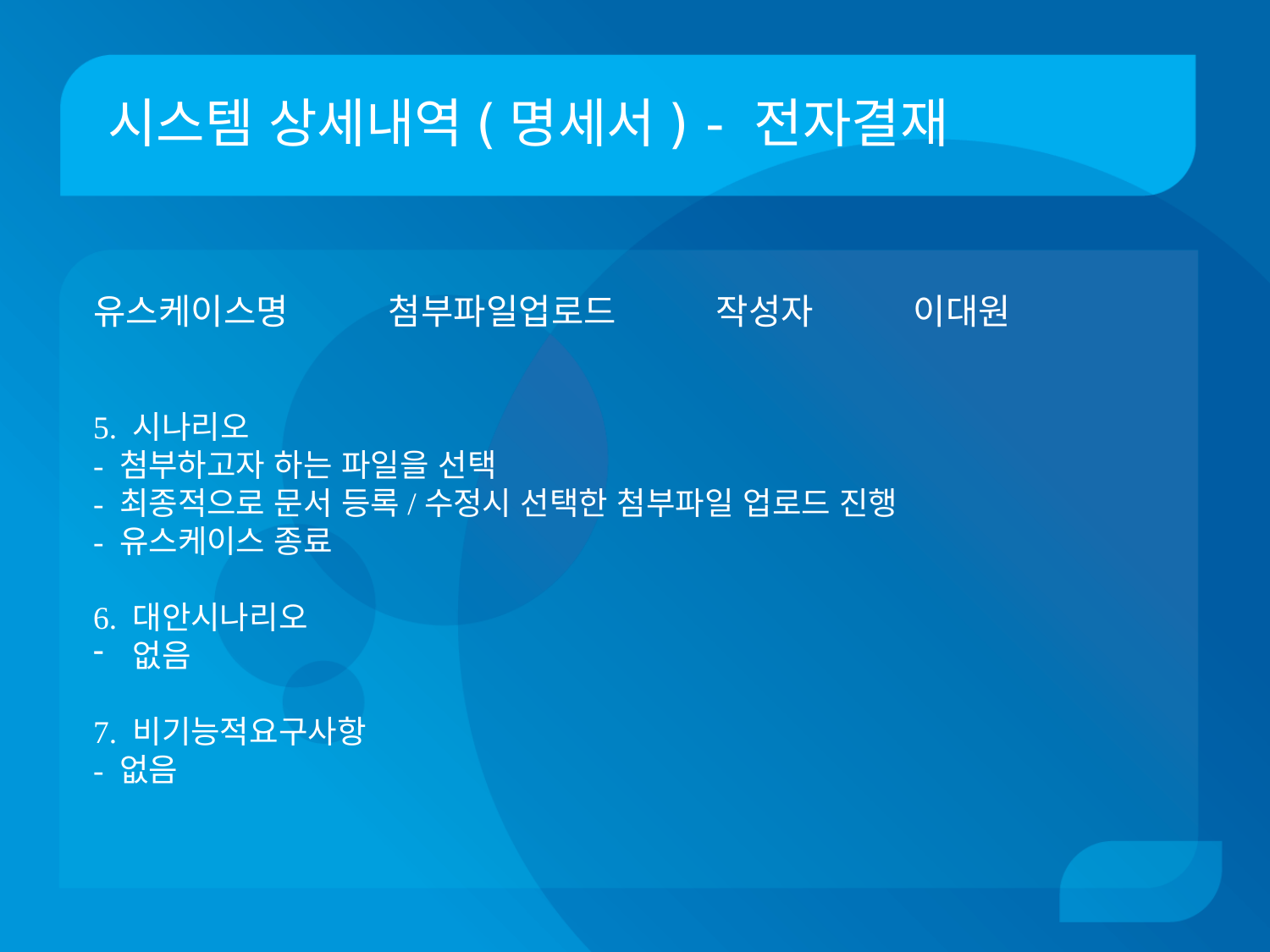

# 시스템 상세내역(명세서) - 전자결재
유스케이스명          첨부파일업로드          작성자          이대원
5. 시나리오
- 첨부하고자 하는 파일을 선택
- 최종적으로 문서 등록/수정시 선택한 첨부파일 업로드 진행
- 유스케이스 종료

6. 대안시나리오
없음

7. 비기능적요구사항
- 없음